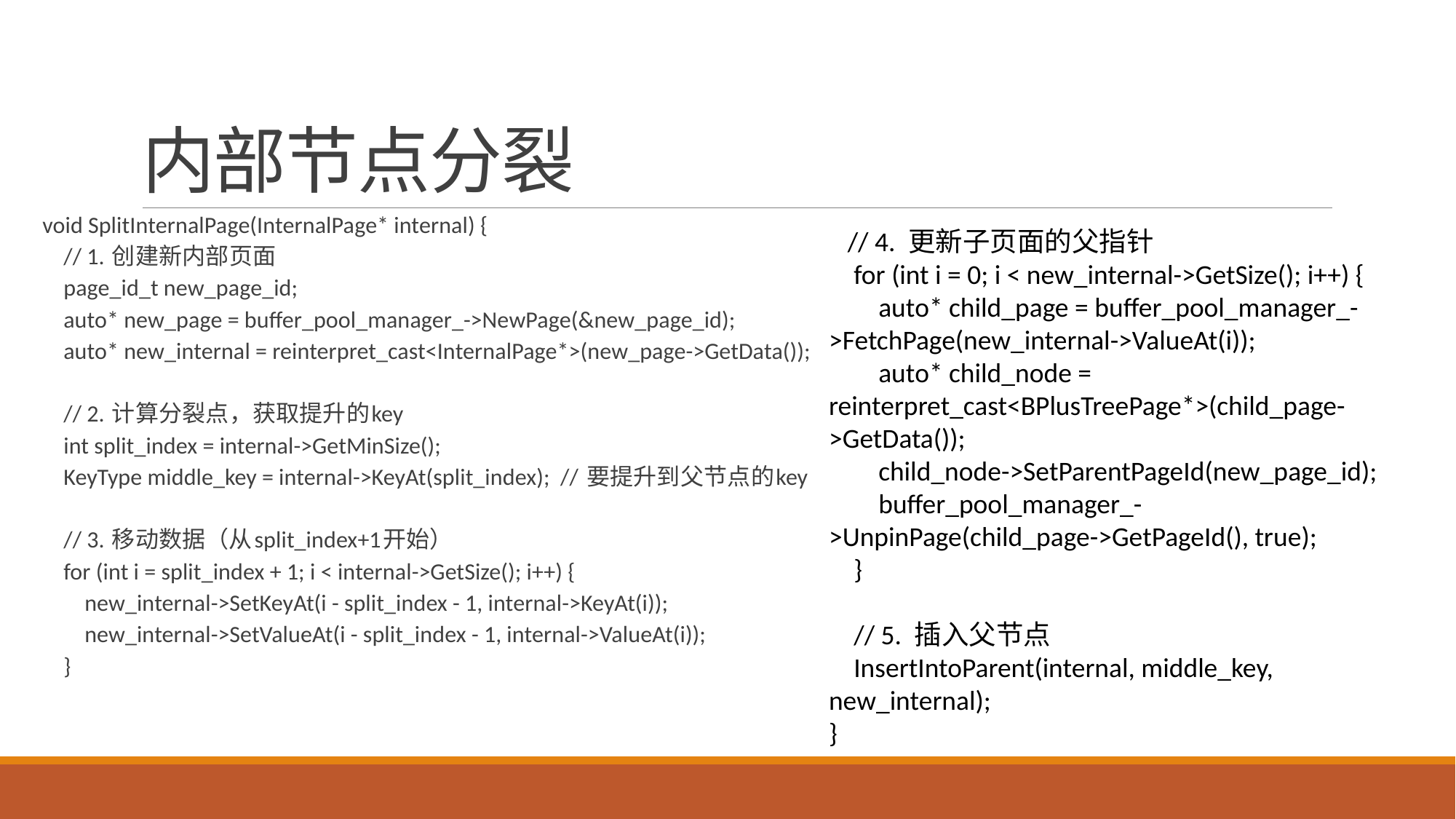

# 内部节点分裂
void SplitInternalPage(InternalPage* internal) {
    // 1. 创建新内部页面
    page_id_t new_page_id;
    auto* new_page = buffer_pool_manager_->NewPage(&new_page_id);
    auto* new_internal = reinterpret_cast<InternalPage*>(new_page->GetData());

    // 2. 计算分裂点，获取提升的key
    int split_index = internal->GetMinSize();
    KeyType middle_key = internal->KeyAt(split_index);  // 要提升到父节点的key

    // 3. 移动数据（从split_index+1开始）
    for (int i = split_index + 1; i < internal->GetSize(); i++) {
        new_internal->SetKeyAt(i - split_index - 1, internal->KeyAt(i));
        new_internal->SetValueAt(i - split_index - 1, internal->ValueAt(i));
    }

   // 4. 更新子页面的父指针
    for (int i = 0; i < new_internal->GetSize(); i++) {
        auto* child_page = buffer_pool_manager_->FetchPage(new_internal->ValueAt(i));
        auto* child_node = reinterpret_cast<BPlusTreePage*>(child_page->GetData());
        child_node->SetParentPageId(new_page_id);
        buffer_pool_manager_->UnpinPage(child_page->GetPageId(), true);
    }

    // 5. 插入父节点
    InsertIntoParent(internal, middle_key, new_internal);
}